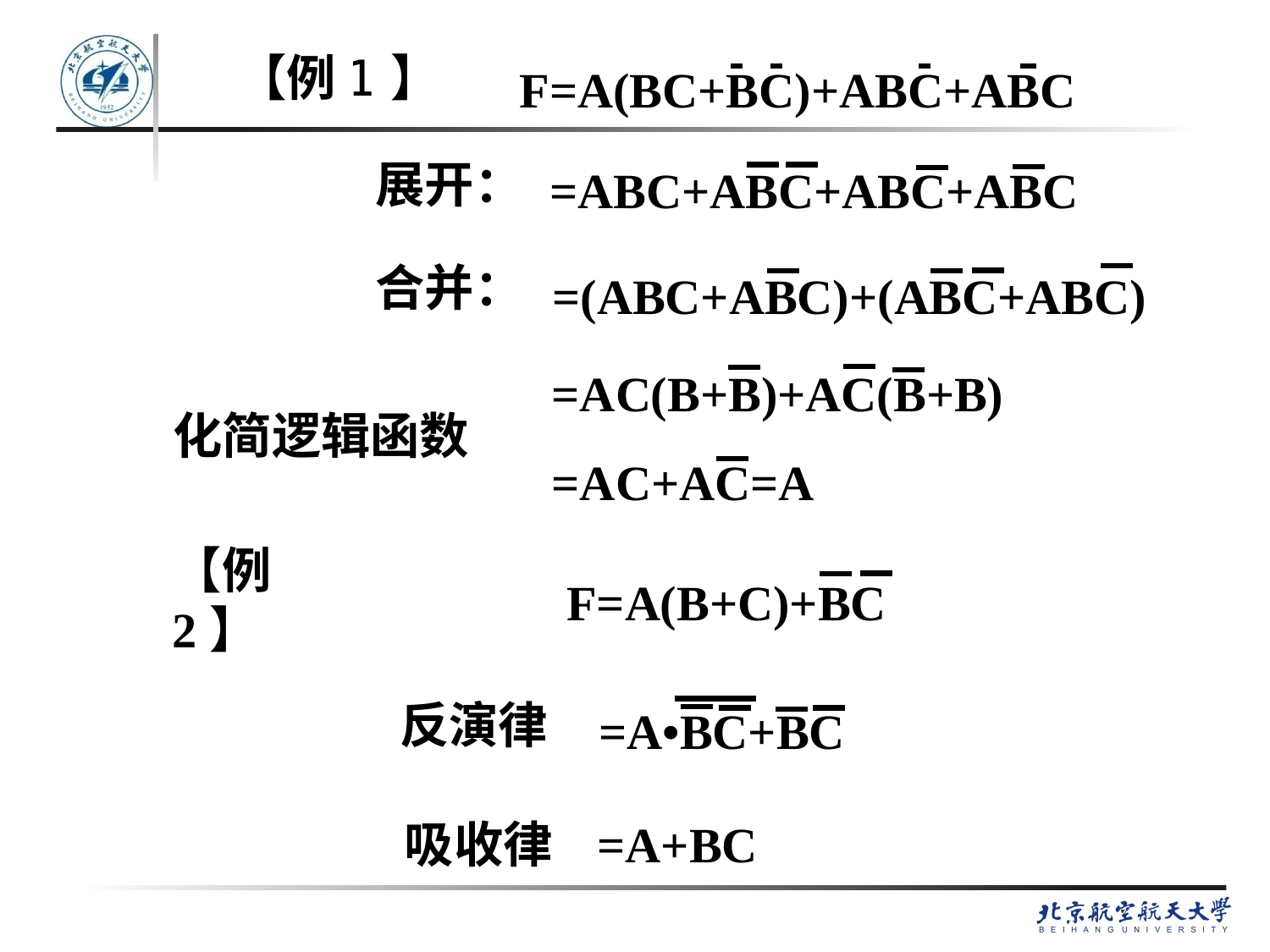

【例1】
F=A(BC+BC)+ABC+ABC

展开：
=ABC+ABC+ABC+ABC

合并：
=(ABC+ABC)+(ABC+ABC)

=AC(B+B)+AC(B+B)

化简逻辑函数
=AC+AC=A

F=A(B+C)+BC

【例2】
反演律
=A•BC+BC

=A+BC

吸收律
100